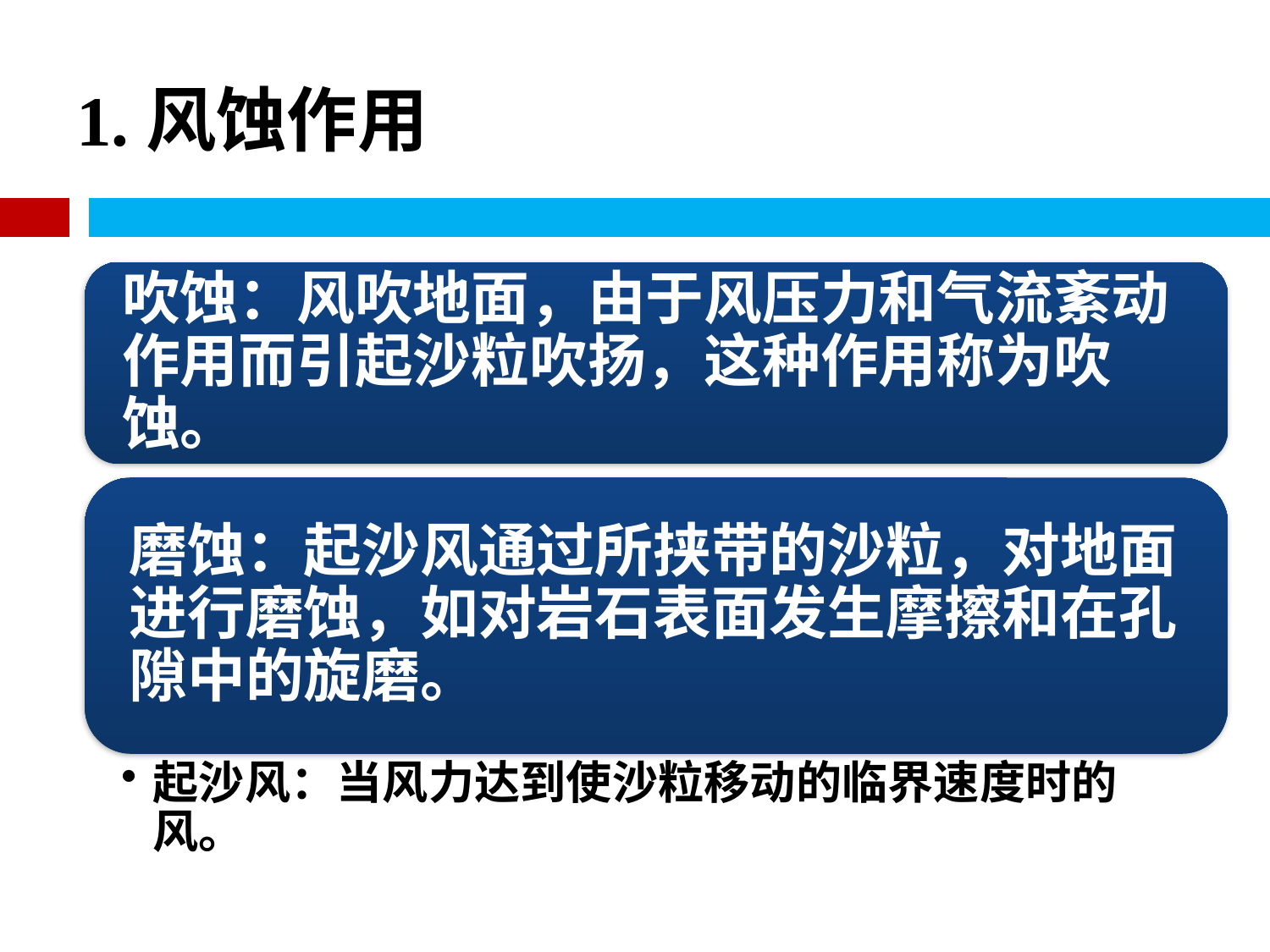

# 1.风蚀作用

吹蚀：风吹地面，由于风压力和气流紊动作用而引起沙粒吹扬，这种作用称为吹蚀。
磨蚀：起沙风通过所挟带的沙粒，对地面进行磨蚀，如对岩石表面发生摩擦和在孔隙中的旋磨。
起沙风：当风力达到使沙粒移动的临界速度时的风。